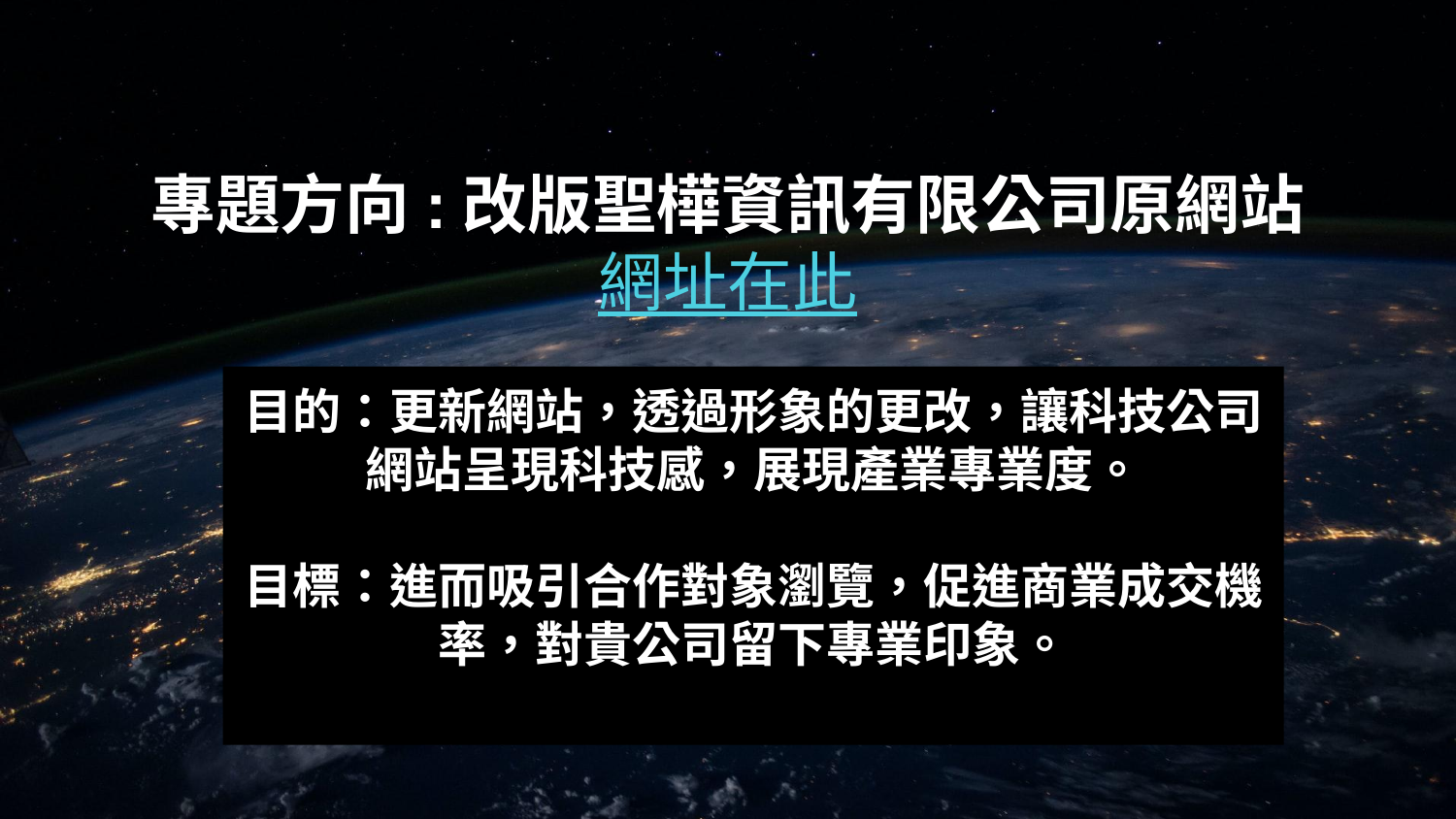

專題方向:改版聖樺資訊有限公司原網站
網址在此
目的：更新網站，透過形象的更改，讓科技公司網站呈現科技感，展現產業專業度。

目標：進而吸引合作對象瀏覽，促進商業成交機率，對貴公司留下專業印象。